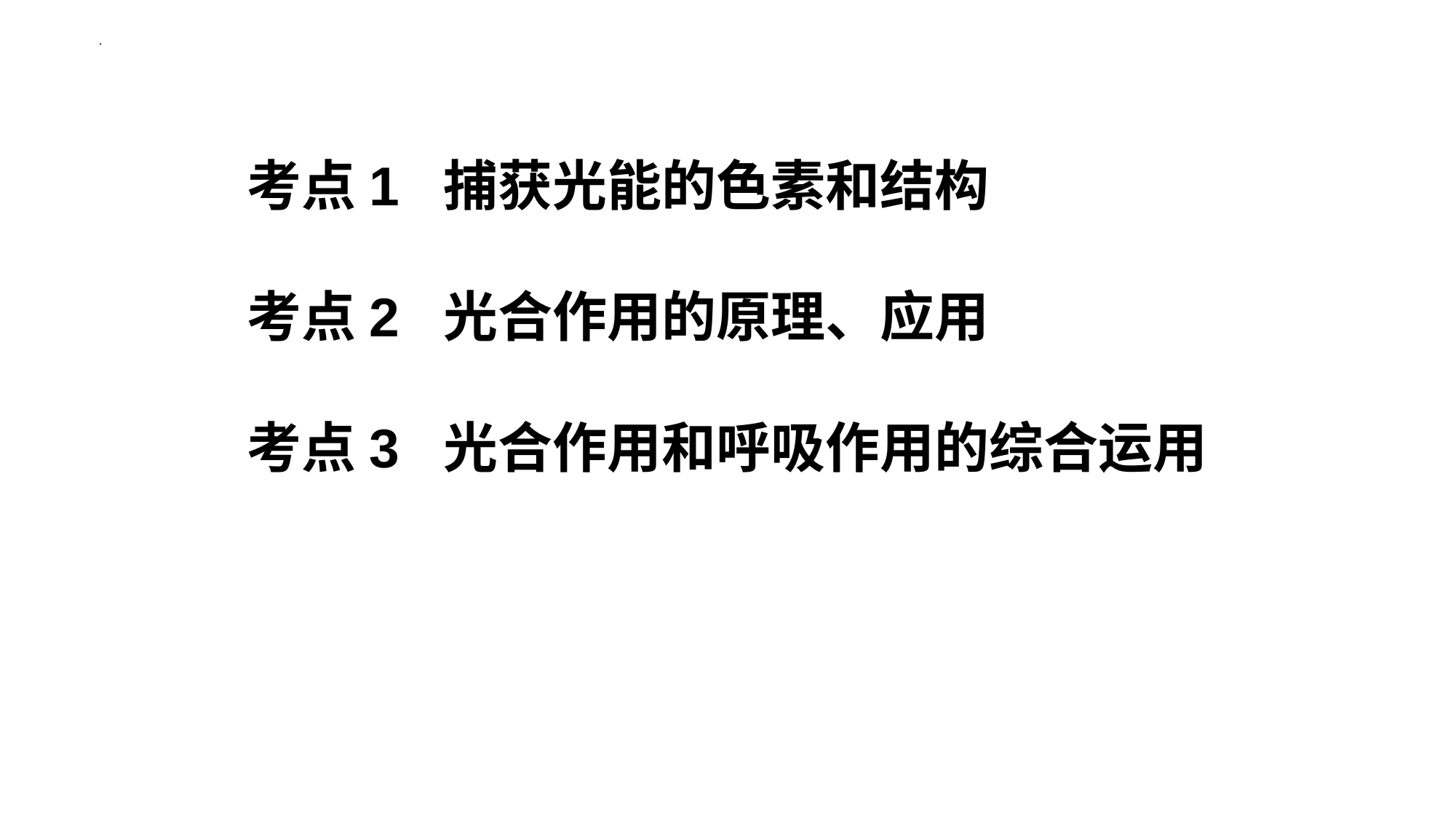

考点1  捕获光能的色素和结构
考点2  光合作用的原理、应用
考点3  光合作用和呼吸作用的综合运用